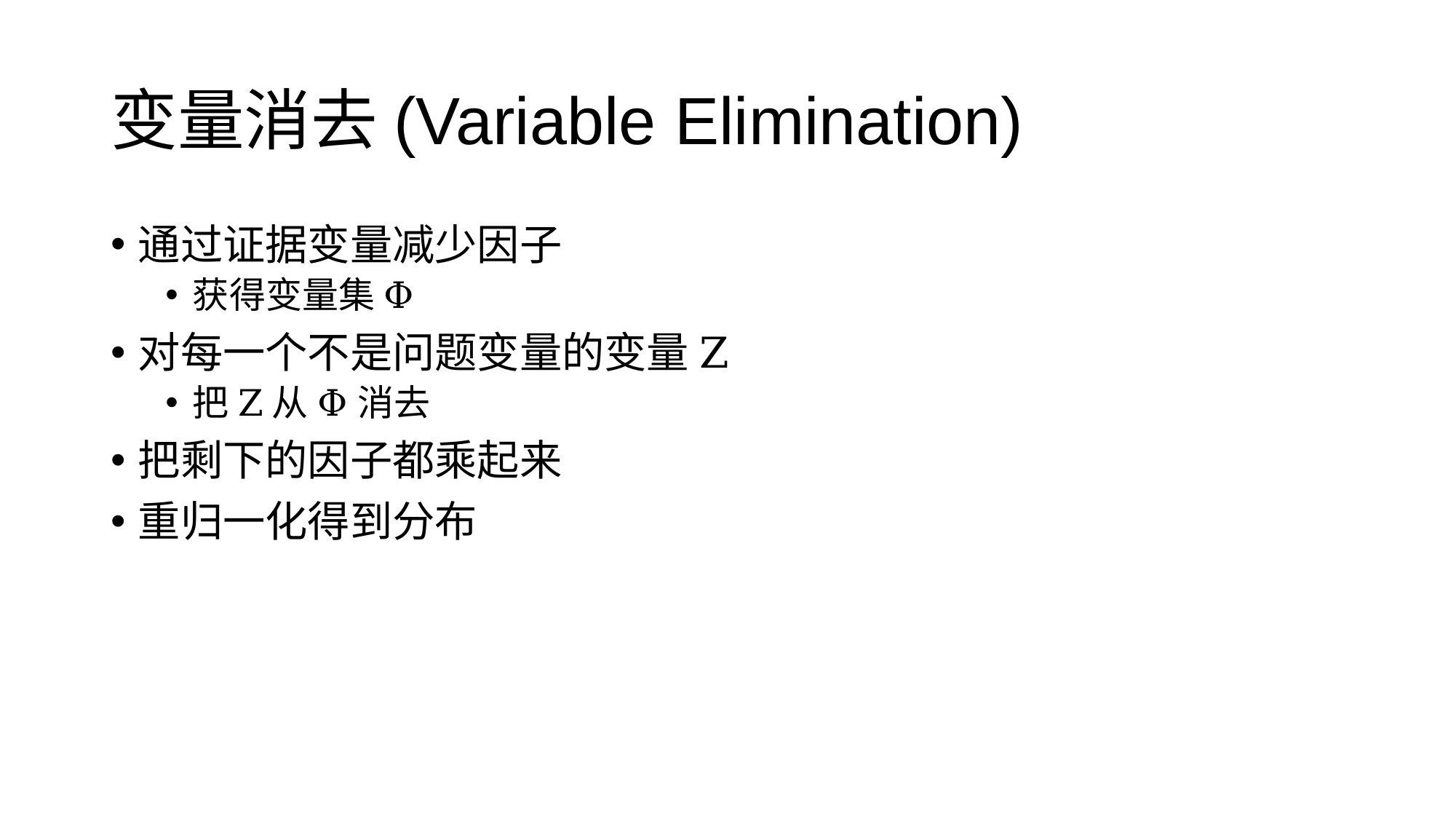

# 变量消去(Variable Elimination)
通过证据变量减少因子
获得变量集Φ
对每一个不是问题变量的变量Z
把Z从Φ消去
把剩下的因子都乘起来
重归一化得到分布